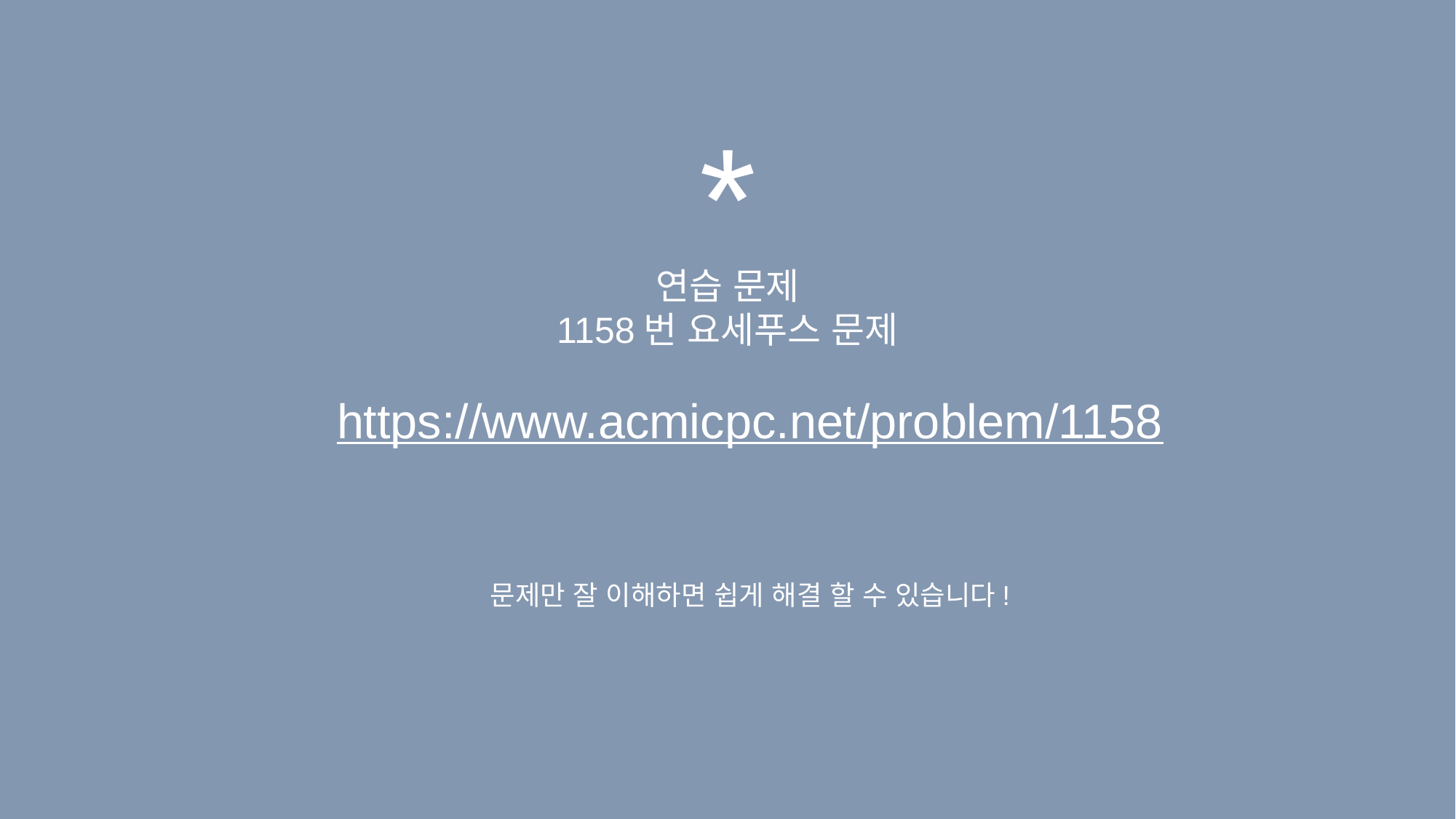

*
연습 문제
1158번 요세푸스 문제

https://www.acmicpc.net/problem/1158

문제만 잘 이해하면 쉽게 해결 할 수 있습니다!